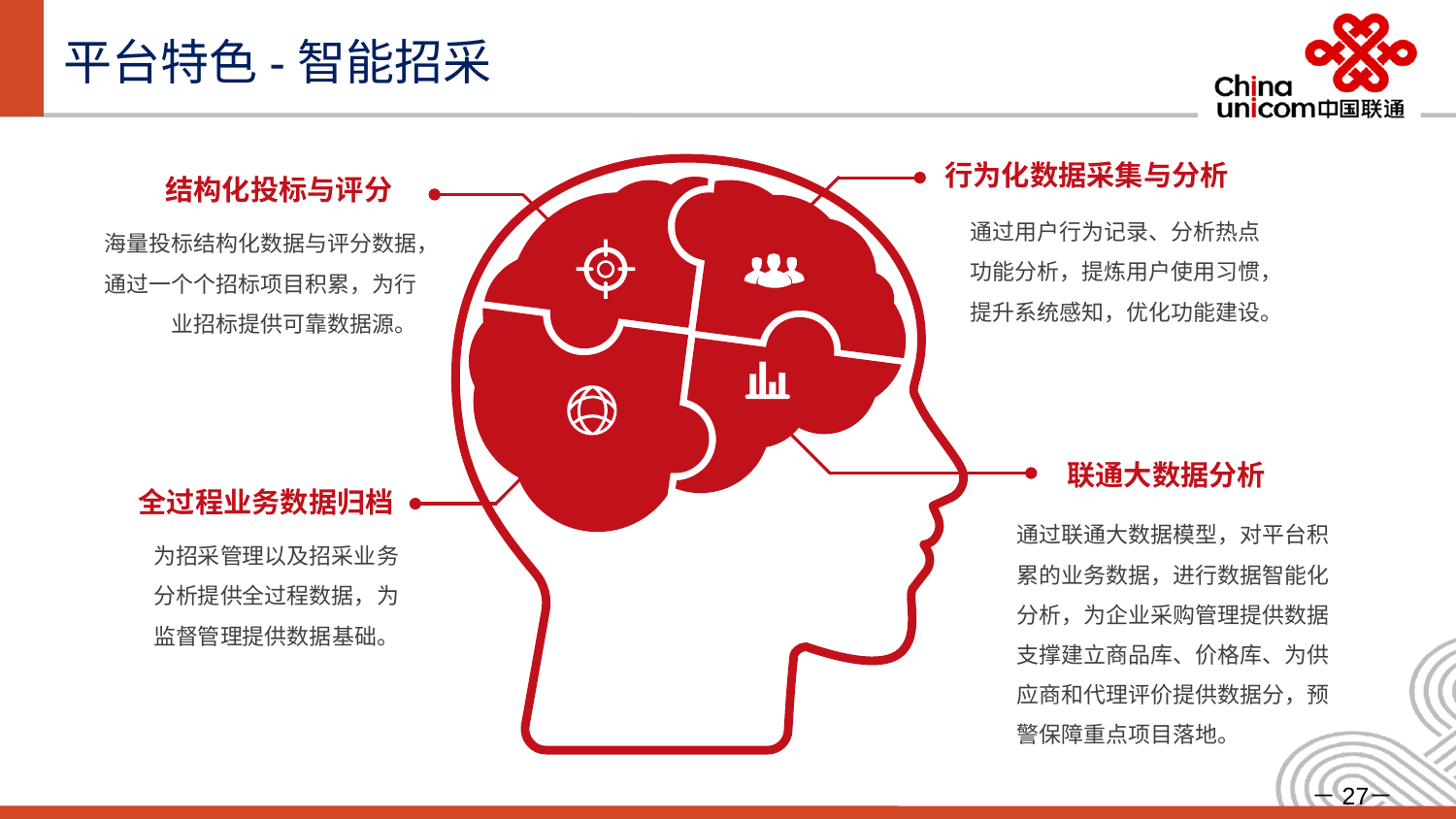

# 平台特色-智能招采
行为化数据采集与分析

结构化投标与评分

通过用户行为记录、分析热点功能分析，提炼用户使用习惯，提升系统感知，优化功能建设。
海量投标结构化数据与评分数据，通过一个个招标项目积累，为行业招标提供可靠数据源。

联通大数据分析
全过程业务数据归档
通过联通大数据模型，对平台积累的业务数据，进行数据智能化分析，为企业采购管理提供数据支撑建立商品库、价格库、为供应商和代理评价提供数据分，预警保障重点项目落地。
为招采管理以及招采业务分析提供全过程数据，为监督管理提供数据基础。
－27－